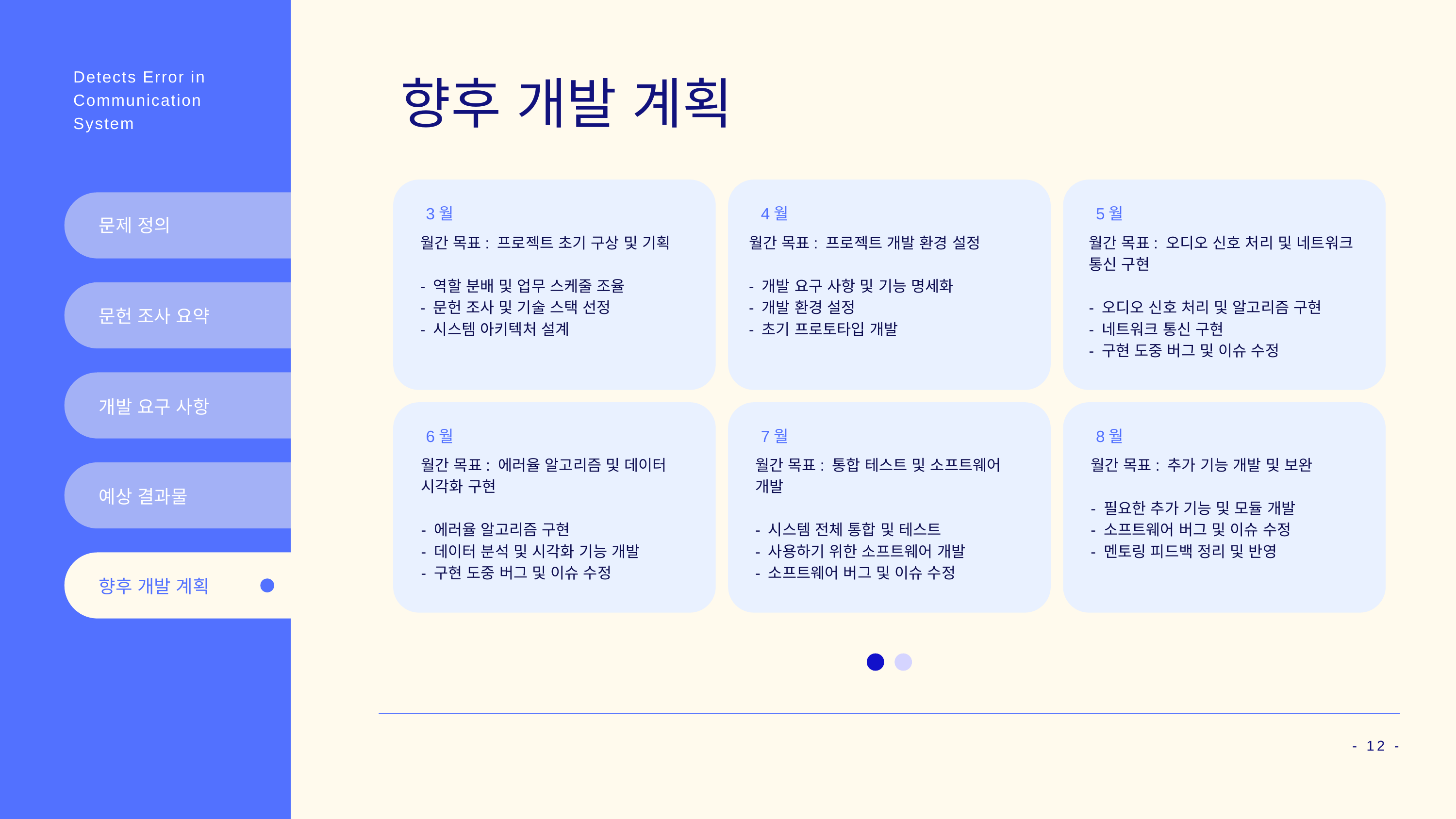

Detects Error in
Communication
System
향후 개발 계획

3월
월간 목표: 프로젝트 초기 구상 및 기획

- 역할 분배 및 업무 스케줄 조율
- 문헌 조사 및 기술 스택 선정
- 시스템 아키텍처 설계

4월

5월

문제 정의
월간 목표: 프로젝트 개발 환경 설정

- 개발 요구 사항 및 기능 명세화
- 개발 환경 설정
- 초기 프로토타입 개발
월간 목표: 오디오 신호 처리 및 네트워크 통신 구현

- 오디오 신호 처리 및 알고리즘 구현
- 네트워크 통신 구현
- 구현 도중 버그 및 이슈 수정

문헌 조사 요약

개발 요구 사항

6월

7월

8월
월간 목표: 에러율 알고리즘 및 데이터 시각화 구현

- 에러율 알고리즘 구현
- 데이터 분석 및 시각화 기능 개발
- 구현 도중 버그 및 이슈 수정
월간 목표: 통합 테스트 및 소프트웨어 개발

- 시스템 전체 통합 및 테스트
- 사용하기 위한 소프트웨어 개발
- 소프트웨어 버그 및 이슈 수정
월간 목표: 추가 기능 개발 및 보완

- 필요한 추가 기능 및 모듈 개발
- 소프트웨어 버그 및 이슈 수정
- 멘토링 피드백 정리 및 반영

예상 결과물

향후 개발 계획

- 12 -